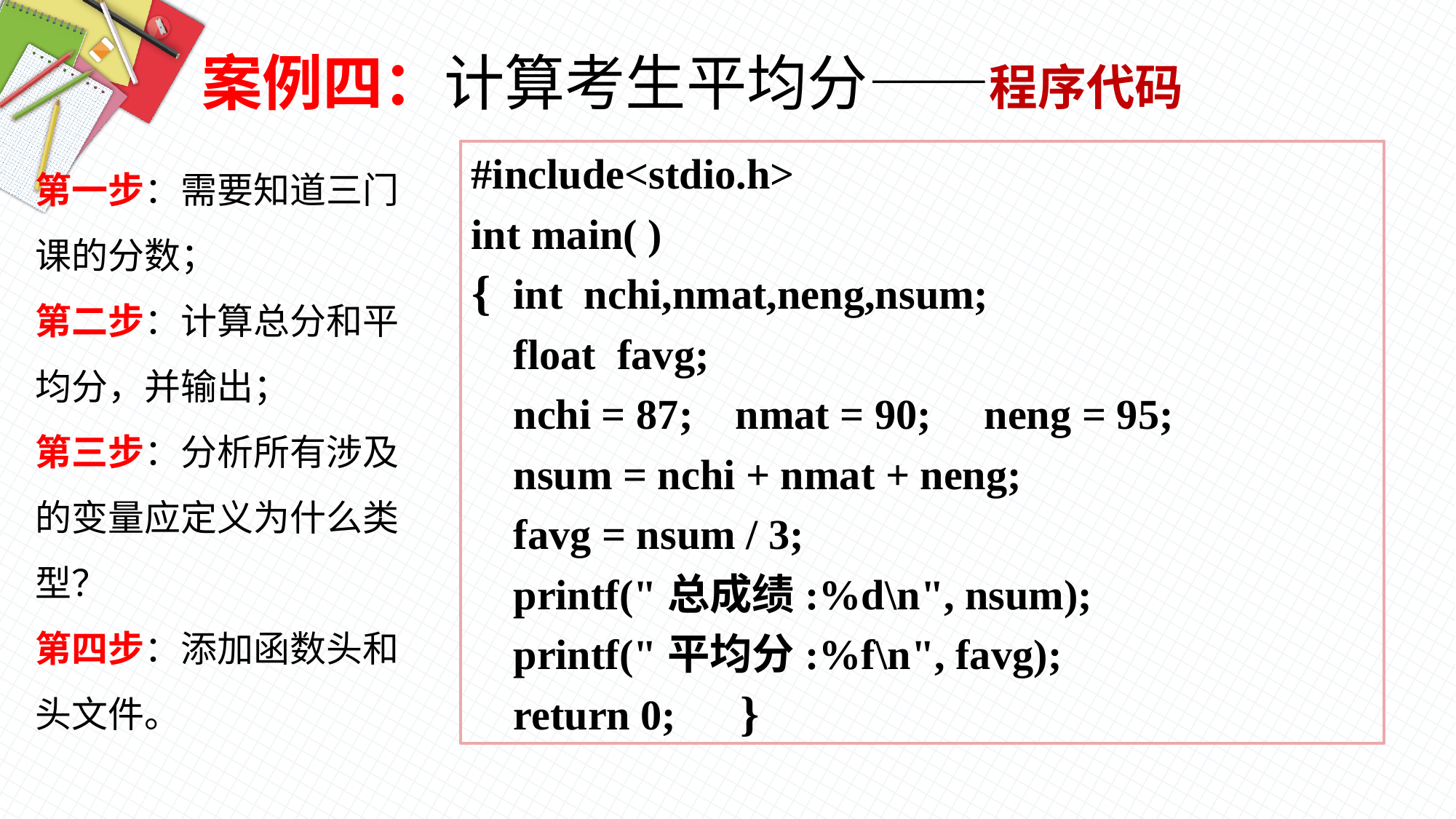

案例四：计算考生平均分——程序代码
第一步：需要知道三门课的分数；
第二步：计算总分和平均分，并输出；
第三步：分析所有涉及的变量应定义为什么类型？
第四步：添加函数头和头文件。
#include<stdio.h>
int main( )
    int  nchi,nmat,neng,nsum;
    float  favg;
    nchi = 87;    nmat = 90;     neng = 95;
    nsum = nchi + nmat + neng;
    favg = nsum / 3;
    printf("总成绩:%d\n", nsum);
    printf("平均分:%f\n", favg);
    return 0;
{
}